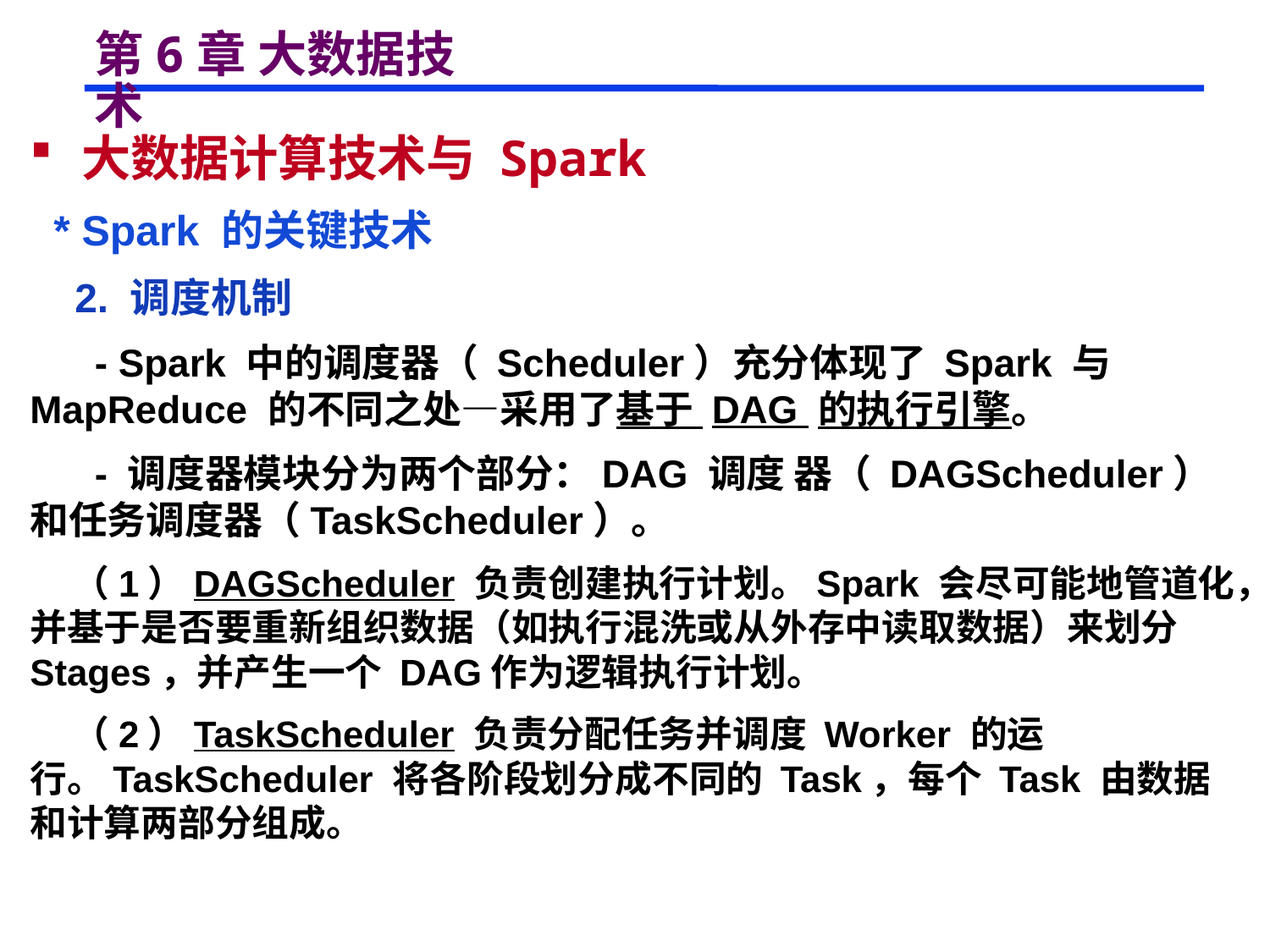

# 第6章 大数据技术
 大数据计算技术与 Spark
  * Spark 的关键技术
    2. 调度机制
      - Spark 中的调度器（ Scheduler）充分体现了 Spark 与 MapReduce 的不同之处—采用了基于 DAG 的执行引擎。
      - 调度器模块分为两个部分：DAG 调度 器（ DAGScheduler）和任务调度器（TaskScheduler）。
    （1）DAGScheduler 负责创建执行计划。Spark 会尽可能地管道化，并基于是否要重新组织数据（如执行混洗或从外存中读取数据）来划分 Stages，并产生一个 DAG作为逻辑执行计划。
    （2）TaskScheduler 负责分配任务并调度 Worker 的运行。TaskScheduler 将各阶段划分成不同的 Task，每个 Task 由数据和计算两部分组成。